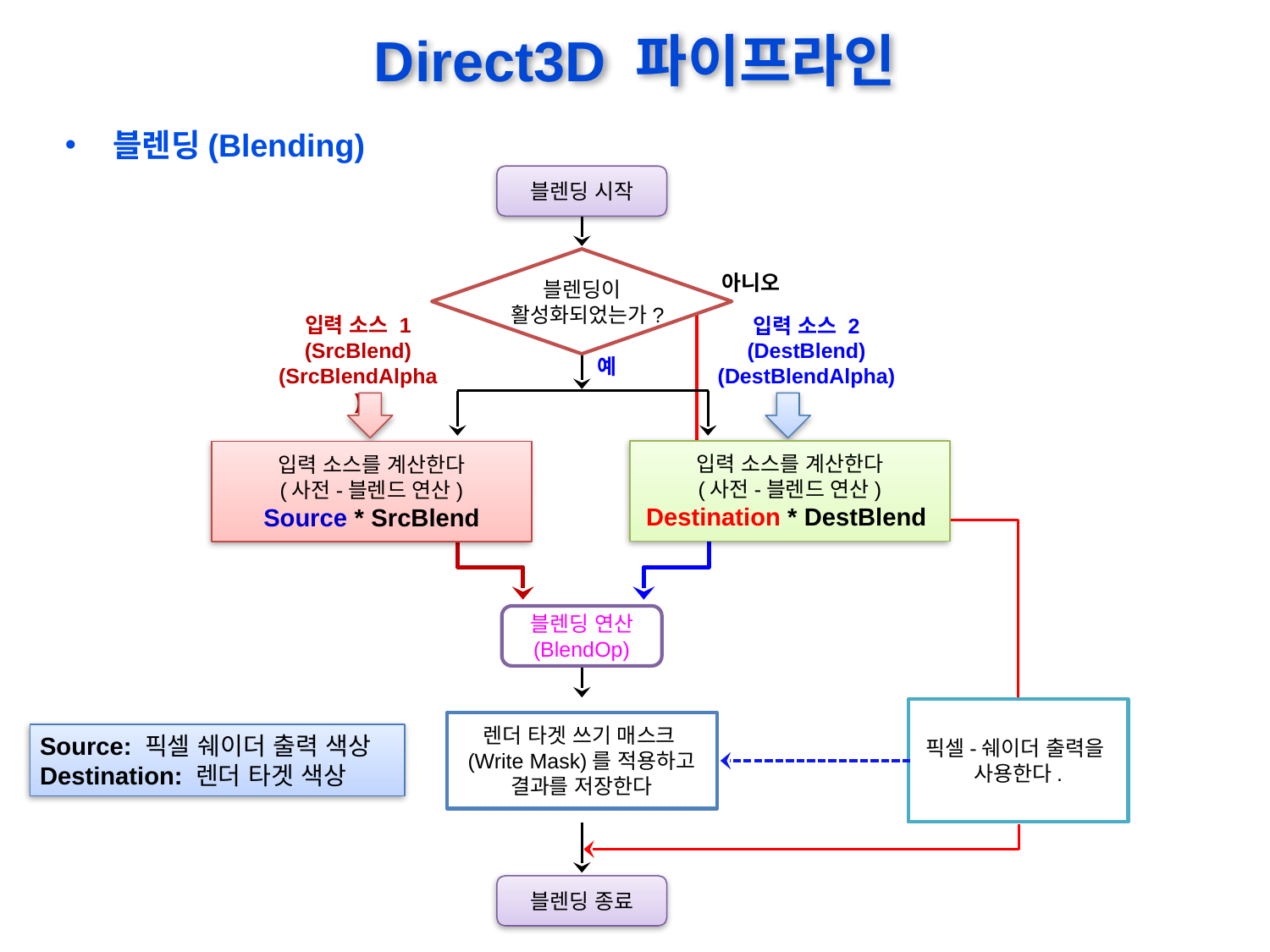

# Direct3D 파이프라인
블렌딩(Blending)
블렌딩 시작
블렌딩이
활성화되었는가?
아니오
입력 소스 1
(SrcBlend)
(SrcBlendAlpha)
입력 소스 2
(DestBlend)
(DestBlendAlpha)
예

입력 소스를 계산한다
(사전-블렌드 연산)
Destination * DestBlend
입력 소스를 계산한다
(사전-블렌드 연산)
Source * SrcBlend
블렌딩 연산
(BlendOp)
렌더 타겟 쓰기 매스크(Write Mask)를 적용하고 결과를 저장한다
픽셀-쉐이더 출력을
사용한다.
Source: 픽셀 쉐이더 출력 색상
Destination: 렌더 타겟 색상
블렌딩 종료